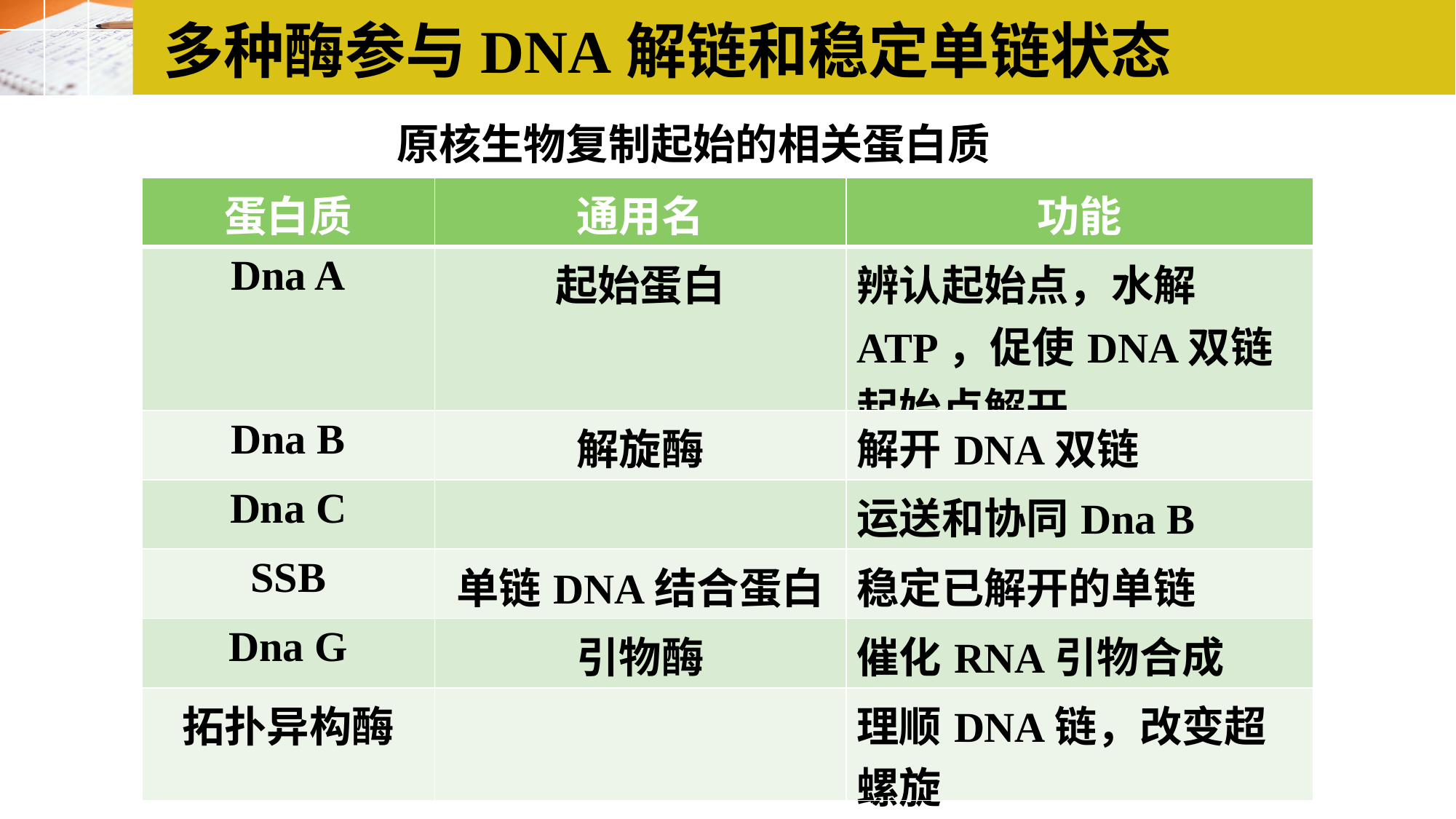

多种酶参与DNA解链和稳定单链状态
原核生物复制起始的相关蛋白质
| 蛋白质 | 通用名 | 功能 |
| --- | --- | --- |
| Dna A | 起始蛋白 | 辨认起始点，水解ATP，促使DNA双链起始点解开 |
| Dna B | 解旋酶 | 解开DNA双链 |
| Dna C |  | 运送和协同Dna B |
| SSB | 单链DNA结合蛋白 | 稳定已解开的单链 |
| Dna G | 引物酶 | 催化RNA引物合成 |
| 拓扑异构酶 |  | 理顺DNA链，改变超螺旋 |